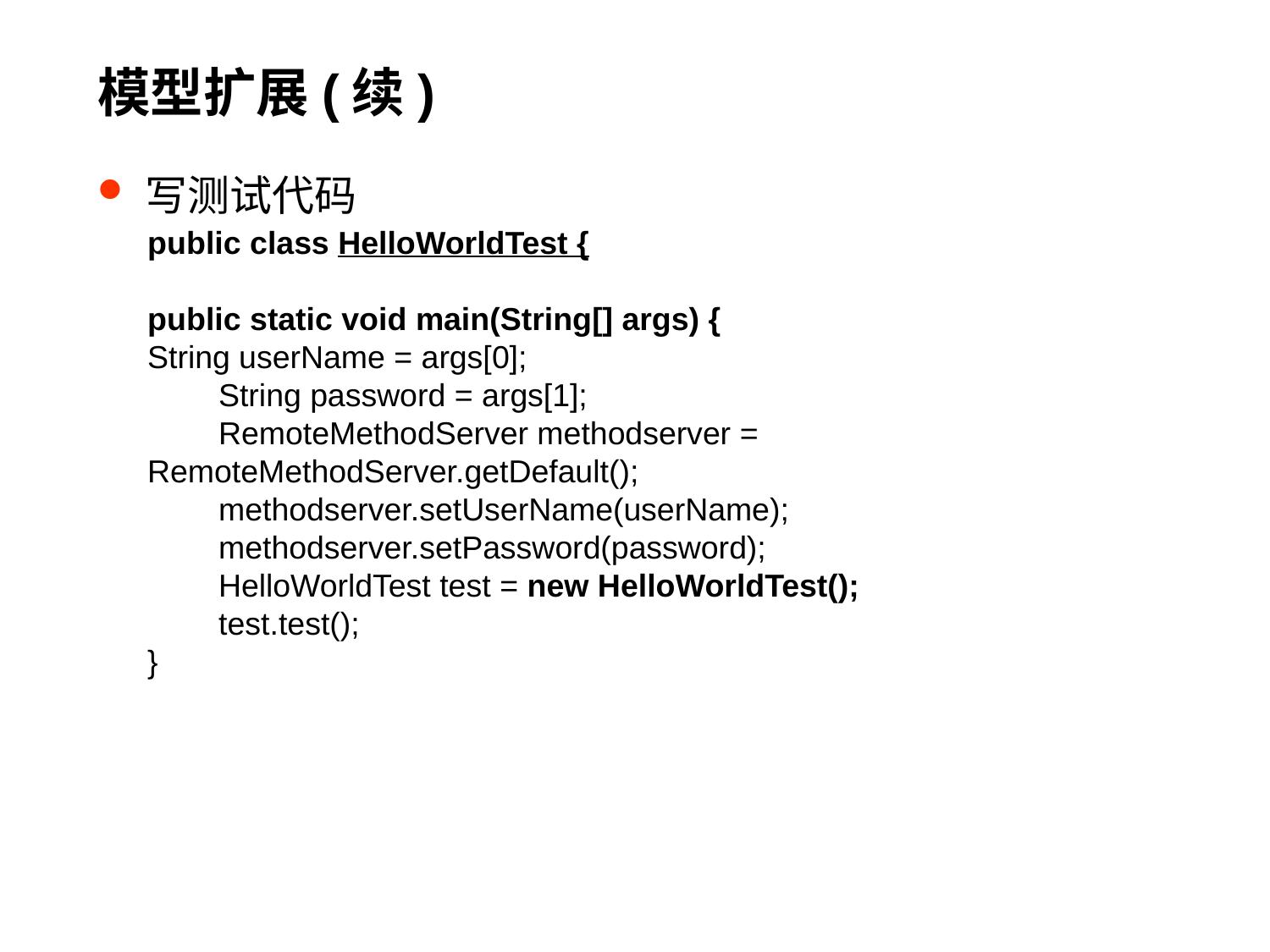

# 模型扩展(续)
写测试代码

public class HelloWorldTest {

public static void main(String[] args) {
String userName = args[0];
        String password = args[1];
        RemoteMethodServer methodserver = RemoteMethodServer.getDefault();
        methodserver.setUserName(userName);
        methodserver.setPassword(password);
        HelloWorldTest test = new HelloWorldTest();
        test.test();
}